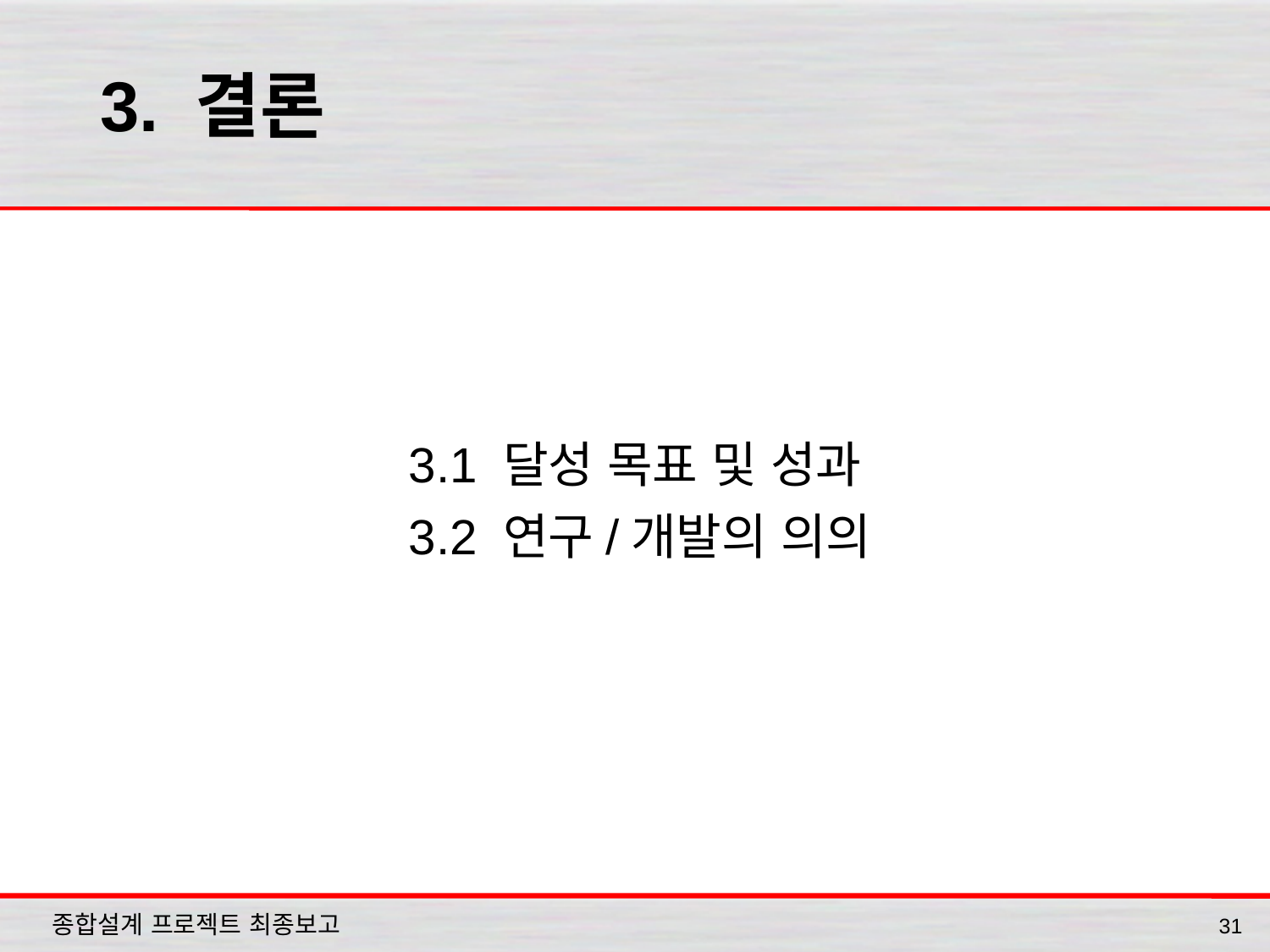

# 3. 결론
3.1 달성 목표 및 성과
3.2 연구/개발의 의의